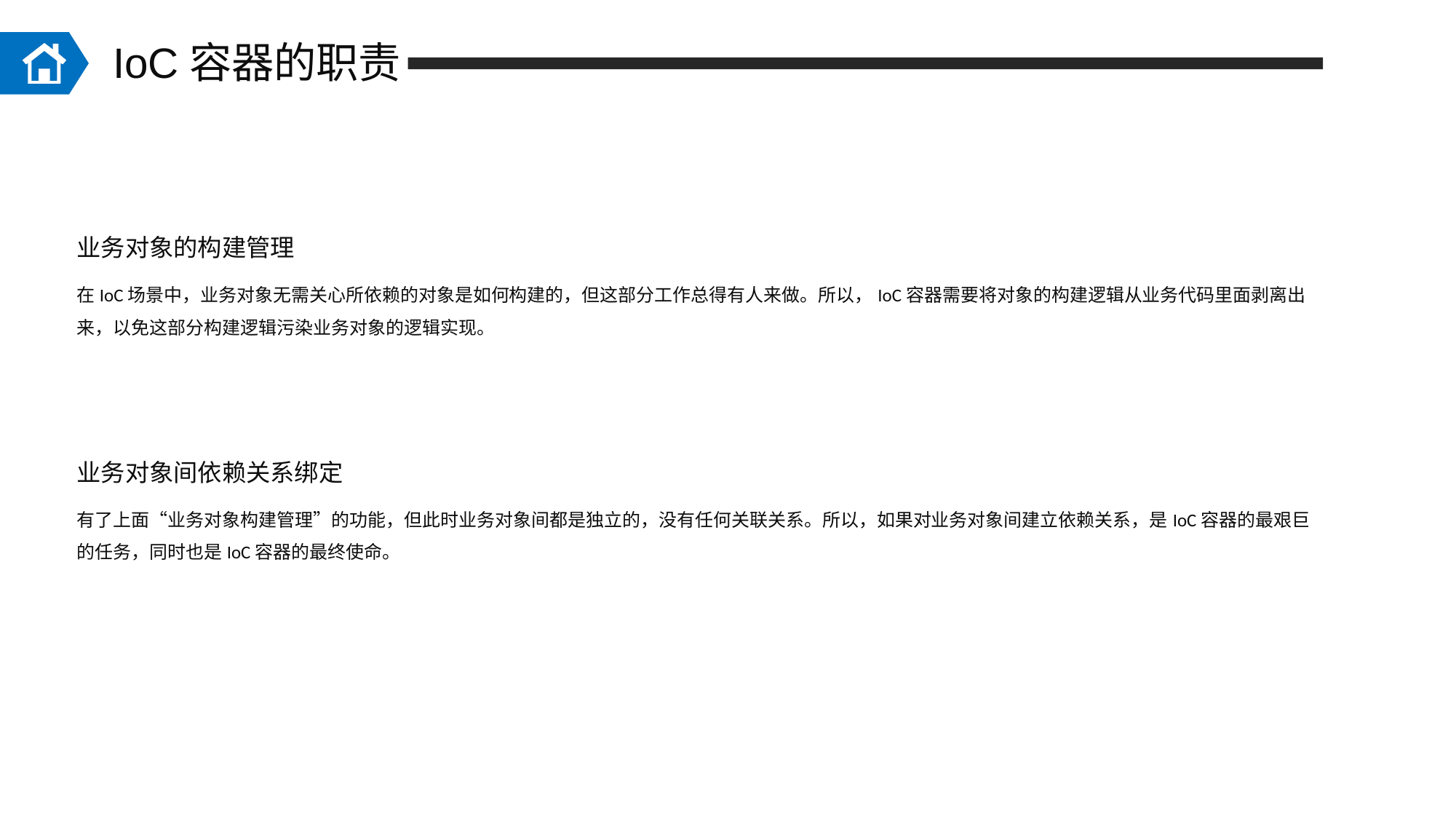

IoC容器的职责

业务对象的构建管理
在IoC场景中，业务对象无需关心所依赖的对象是如何构建的，但这部分工作总得有人来做。所以，IoC容器需要将对象的构建逻辑从业务代码里面剥离出来，以免这部分构建逻辑污染业务对象的逻辑实现。
业务对象间依赖关系绑定
有了上面“业务对象构建管理”的功能，但此时业务对象间都是独立的，没有任何关联关系。所以，如果对业务对象间建立依赖关系，是IoC容器的最艰巨的任务，同时也是IoC容器的最终使命。
JAVA最开始是解释型语言